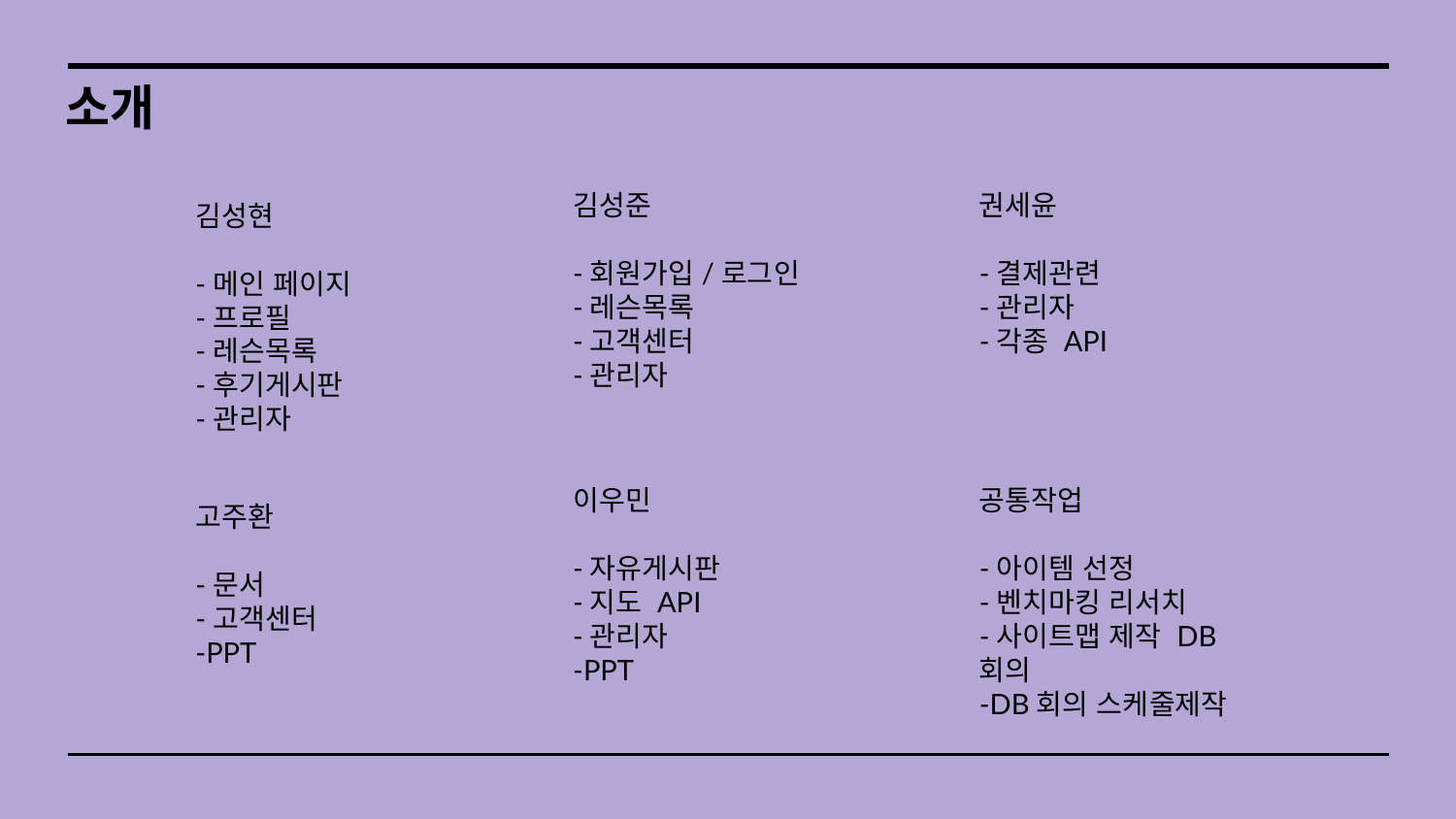

소개
김성준

-회원가입/로그인
-레슨목록
-고객센터
-관리자

권세윤

-결제관련
-관리자
-각종 API

김성현

-메인 페이지
-프로필
-레슨목록
-후기게시판
-관리자

이우민

-자유게시판
-지도 API
-관리자
-PPT

공통작업

-아이템 선정
-벤치마킹 리서치
-사이트맵 제작 DB회의
-DB회의 스케줄제작

고주환

-문서
-고객센터
-PPT